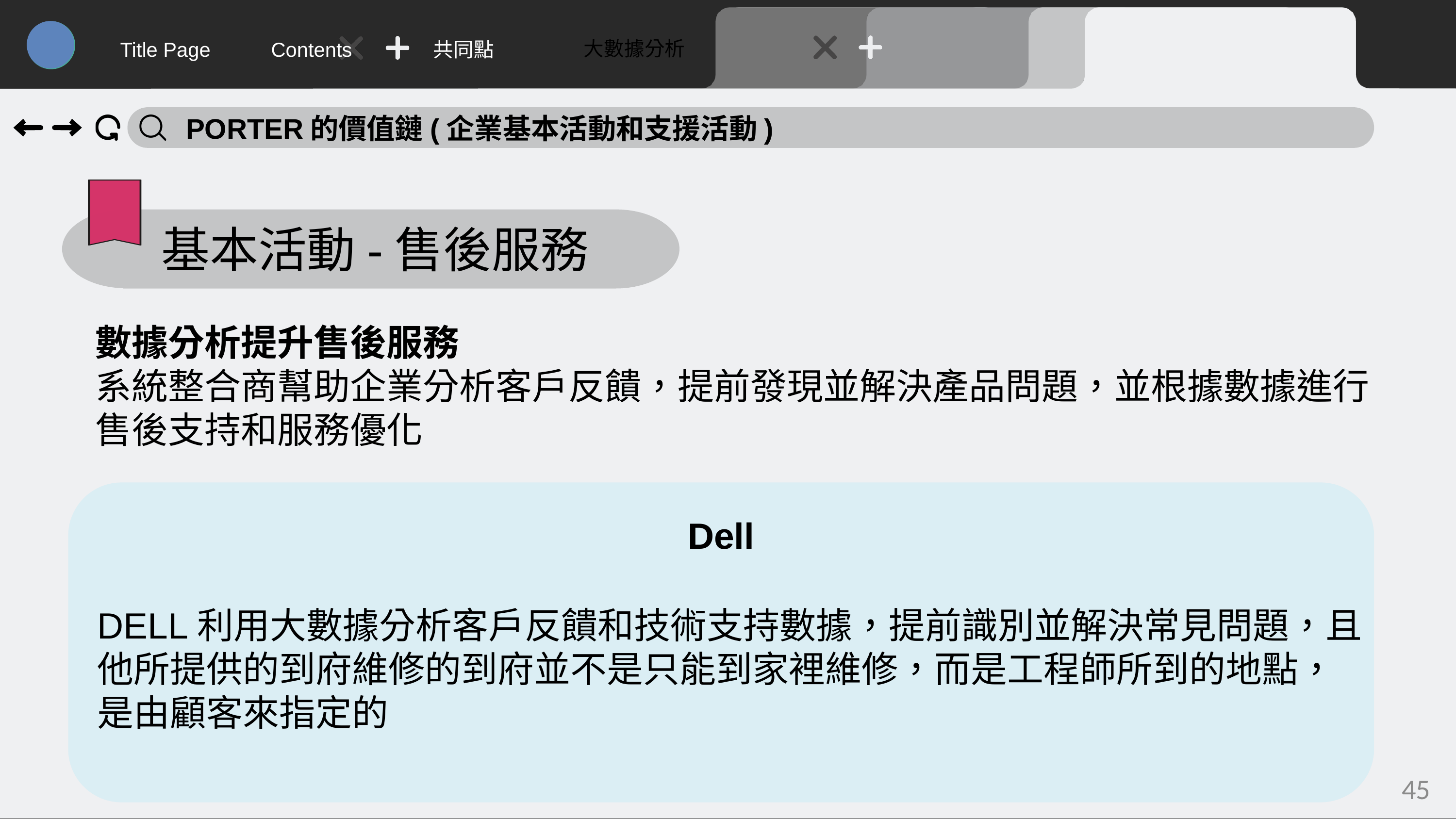

大數據分析
Title Page
Contents
共同點

PORTER的價值鏈(企業基本活動和支援活動)

基本活動-售後服務
數據分析提升售後服務
系統整合商幫助企業分析客戶反饋，提前發現並解決產品問題，並根據數據進行售後支持和服務優化

Dell
DELL利用大數據分析客戶反饋和技術支持數據，提前識別並解決常見問題，且他所提供的到府維修的到府並不是只能到家裡維修，而是工程師所到的地點，是由顧客來指定的
45
45